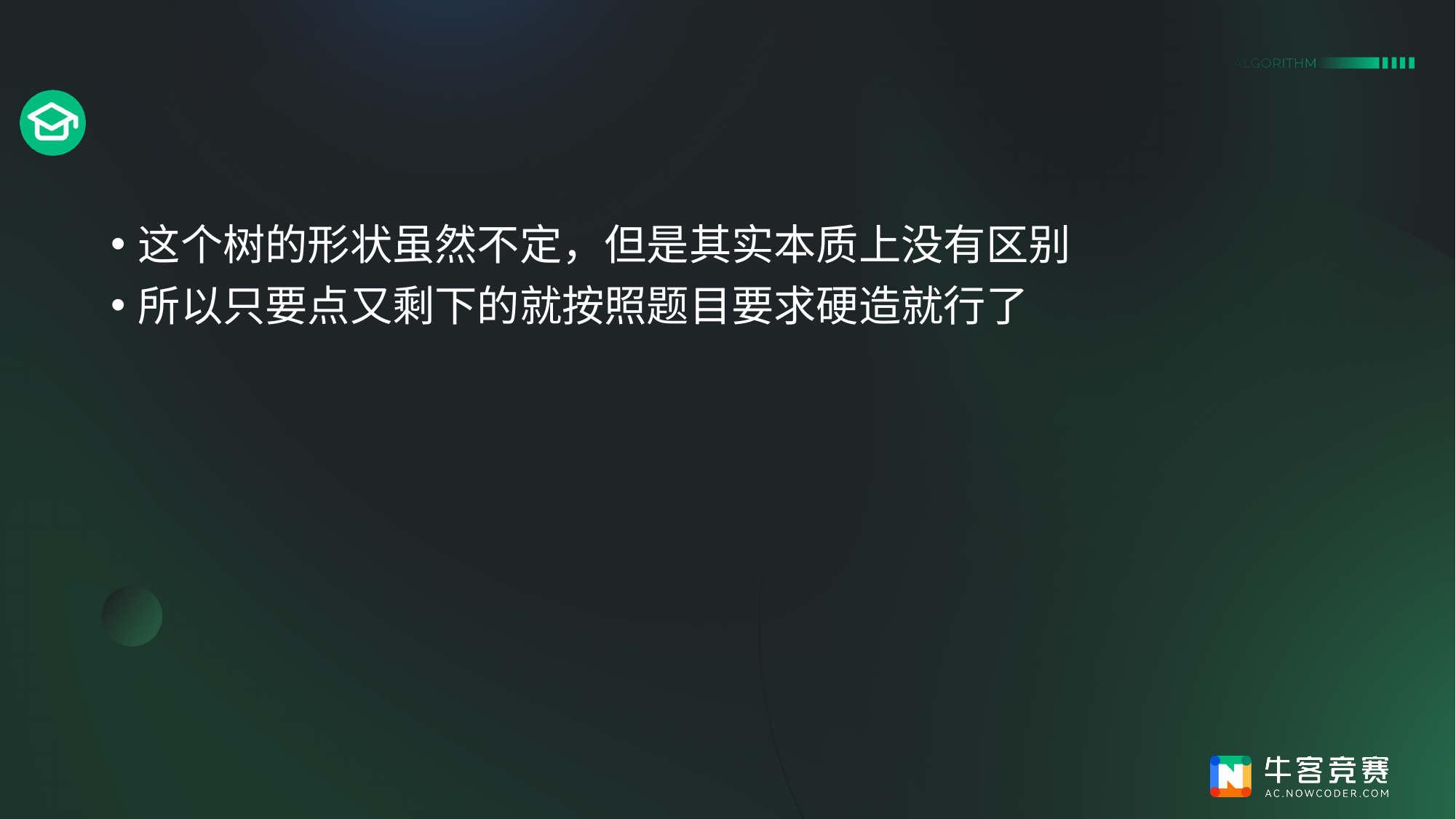

#
这个树的形状虽然不定，但是其实本质上没有区别
所以只要点又剩下的就按照题目要求硬造就行了